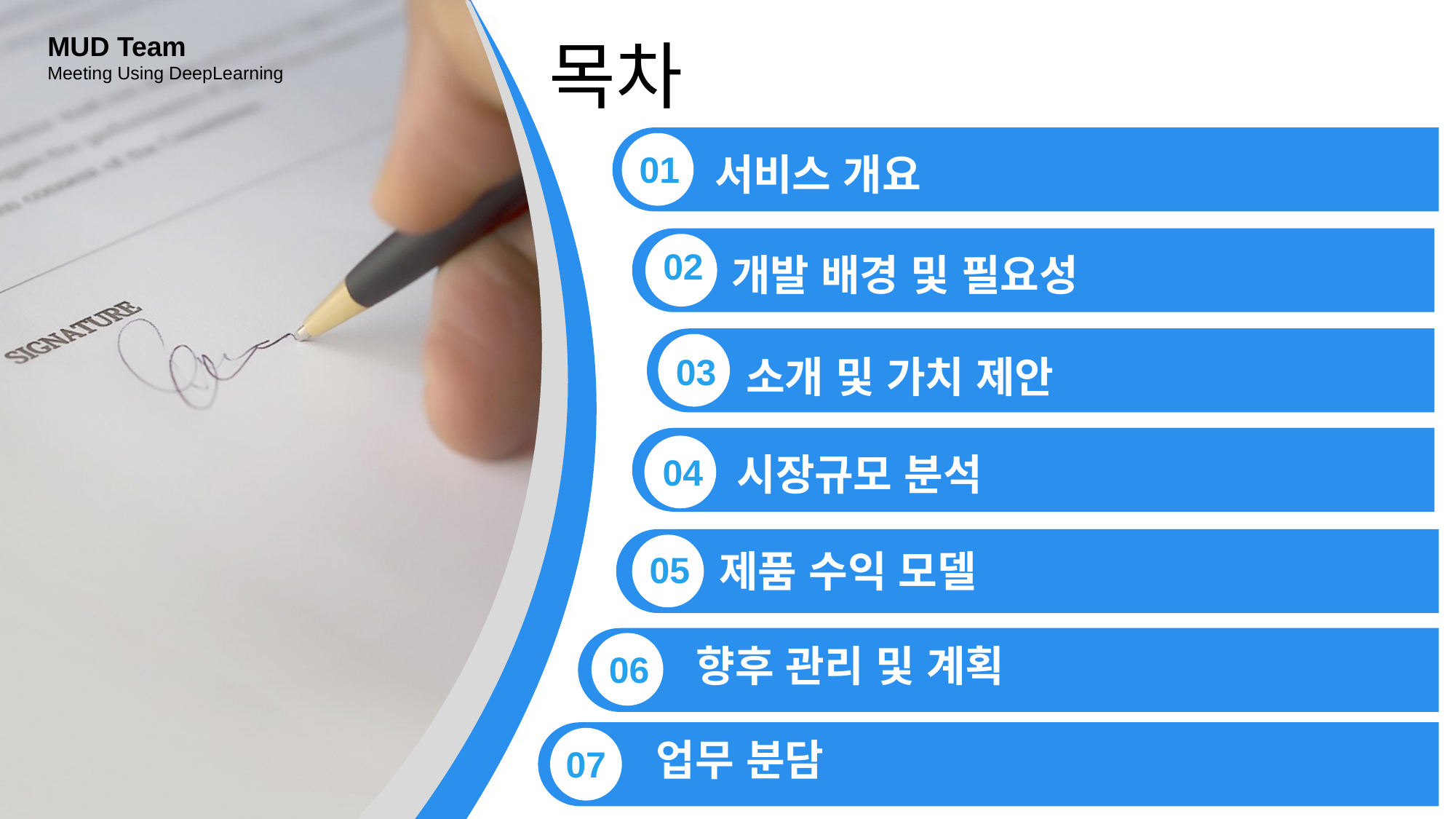

MUD Team
Meeting Using DeepLearning

목차

01
서비스 개요

02
개발 배경 및 필요성

03
소개 및 가치 제안

시장규모 분석
04

제품 수익 모델
05

향후 관리 및 계획
06

업무 분담

06
07